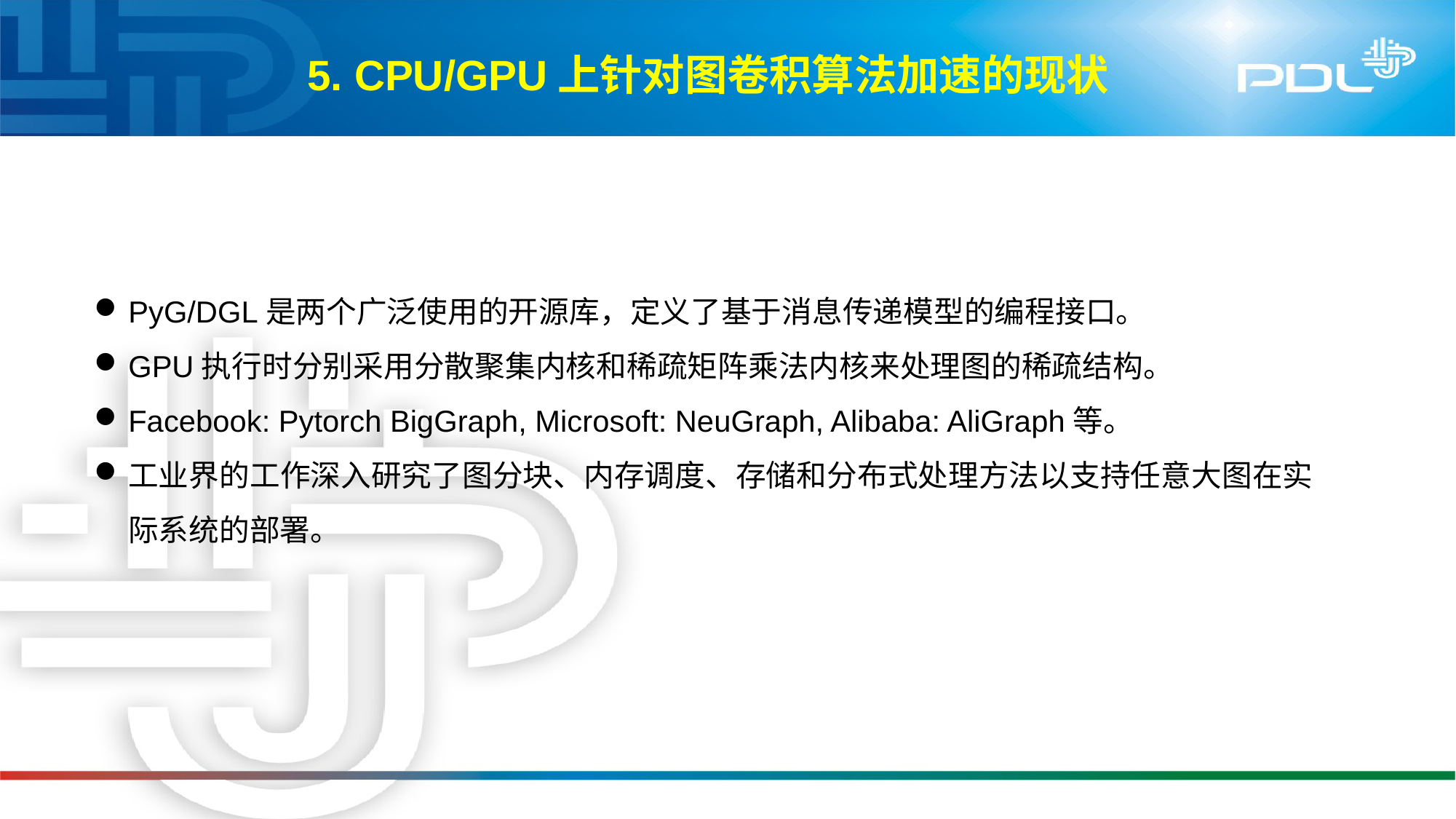

# 5. CPU/GPU上针对图卷积算法加速的现状
PyG/DGL是两个广泛使用的开源库，定义了基于消息传递模型的编程接口。
GPU执行时分别采用分散聚集内核和稀疏矩阵乘法内核来处理图的稀疏结构。
Facebook: Pytorch BigGraph, Microsoft: NeuGraph, Alibaba: AliGraph等。
工业界的工作深入研究了图分块、内存调度、存储和分布式处理方法以支持任意大图在实际系统的部署。